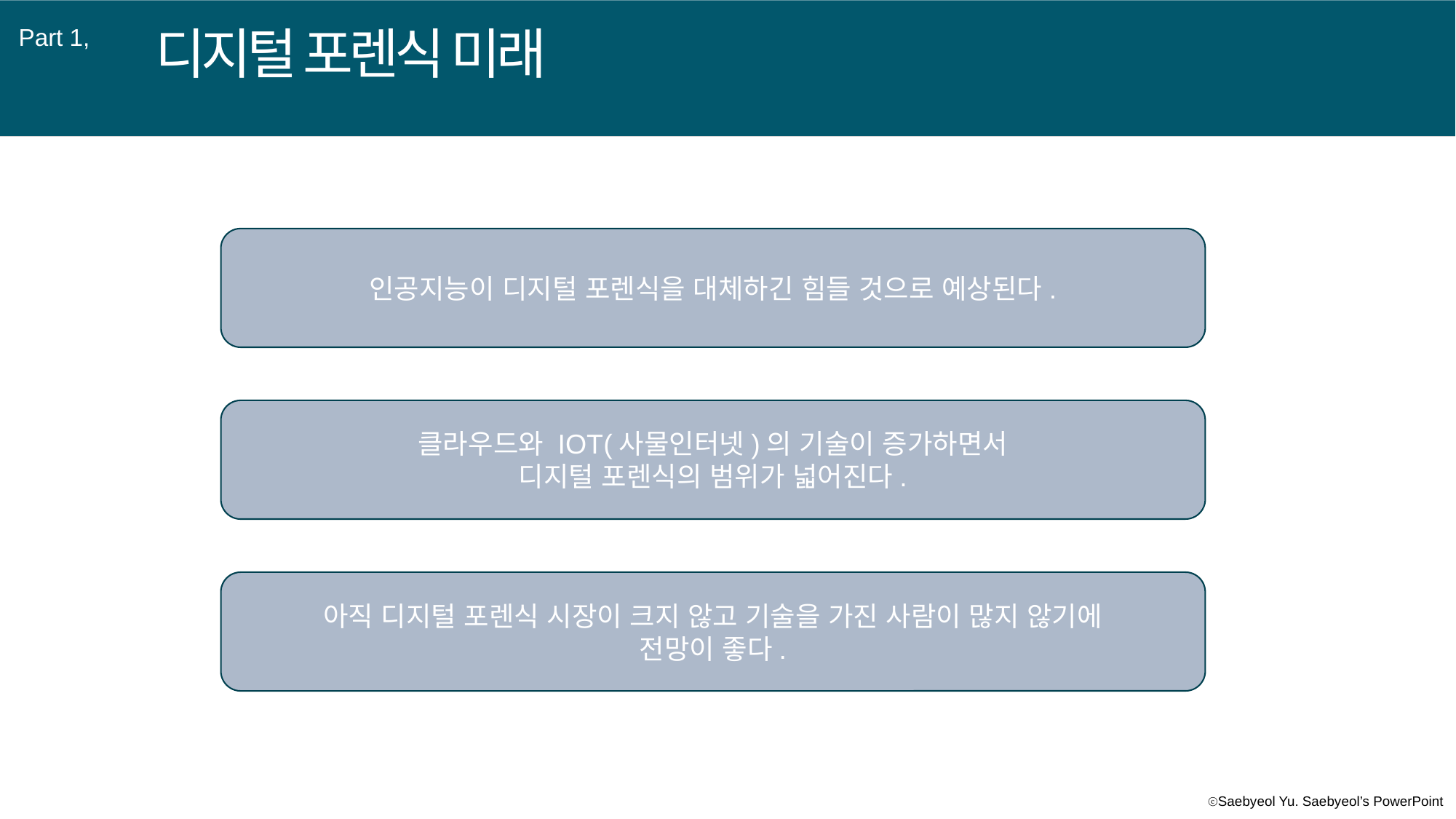

디지털 포렌식 미래
Part 1,
인공지능이 디지털 포렌식을 대체하긴 힘들 것으로 예상된다.
클라우드와 IOT(사물인터넷)의 기술이 증가하면서
디지털 포렌식의 범위가 넓어진다.
아직 디지털 포렌식 시장이 크지 않고 기술을 가진 사람이 많지 않기에
전망이 좋다.